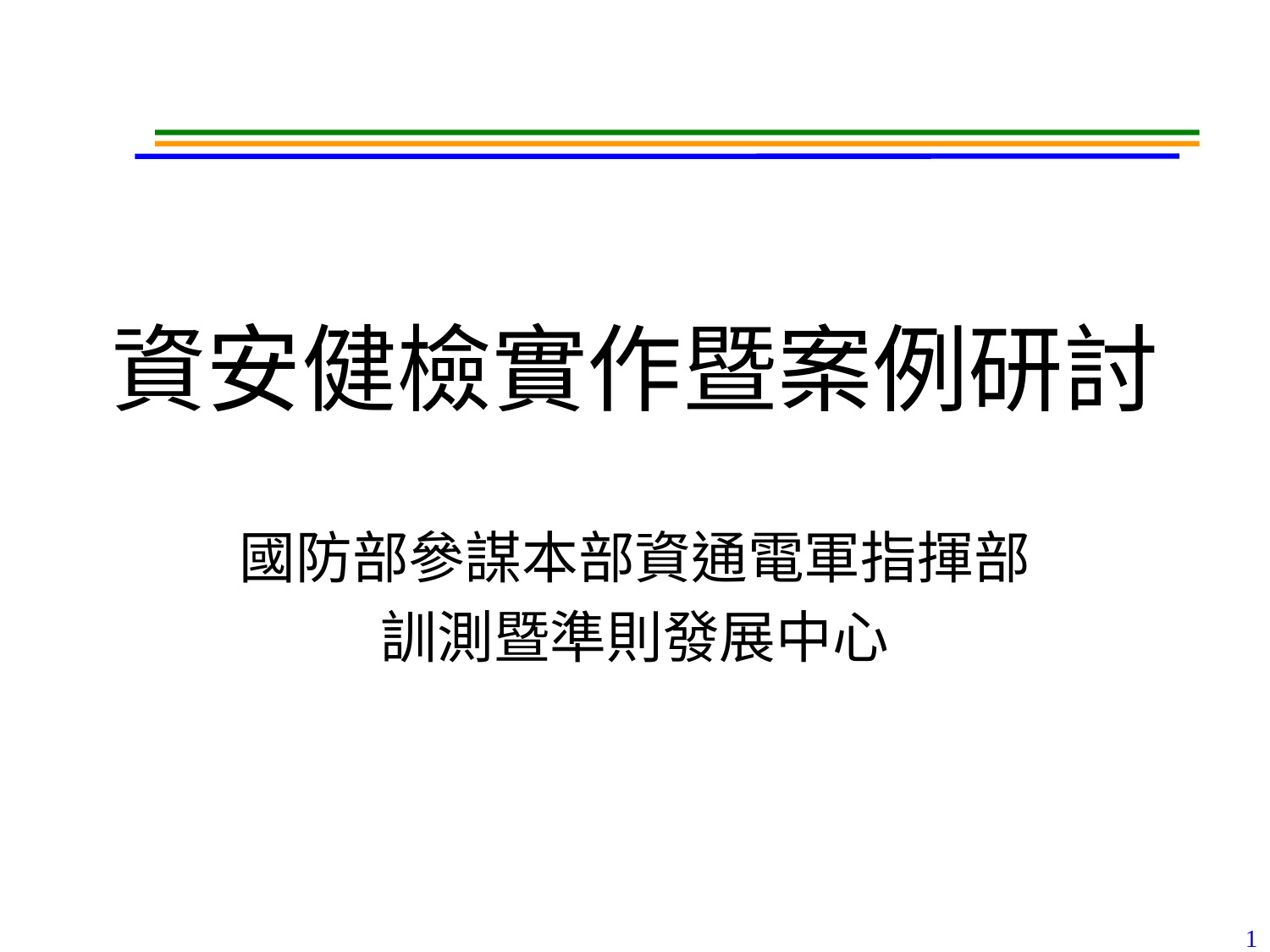

# 資安健檢實作暨案例研討
國防部參謀本部資通電軍指揮部
訓測暨準則發展中心
1